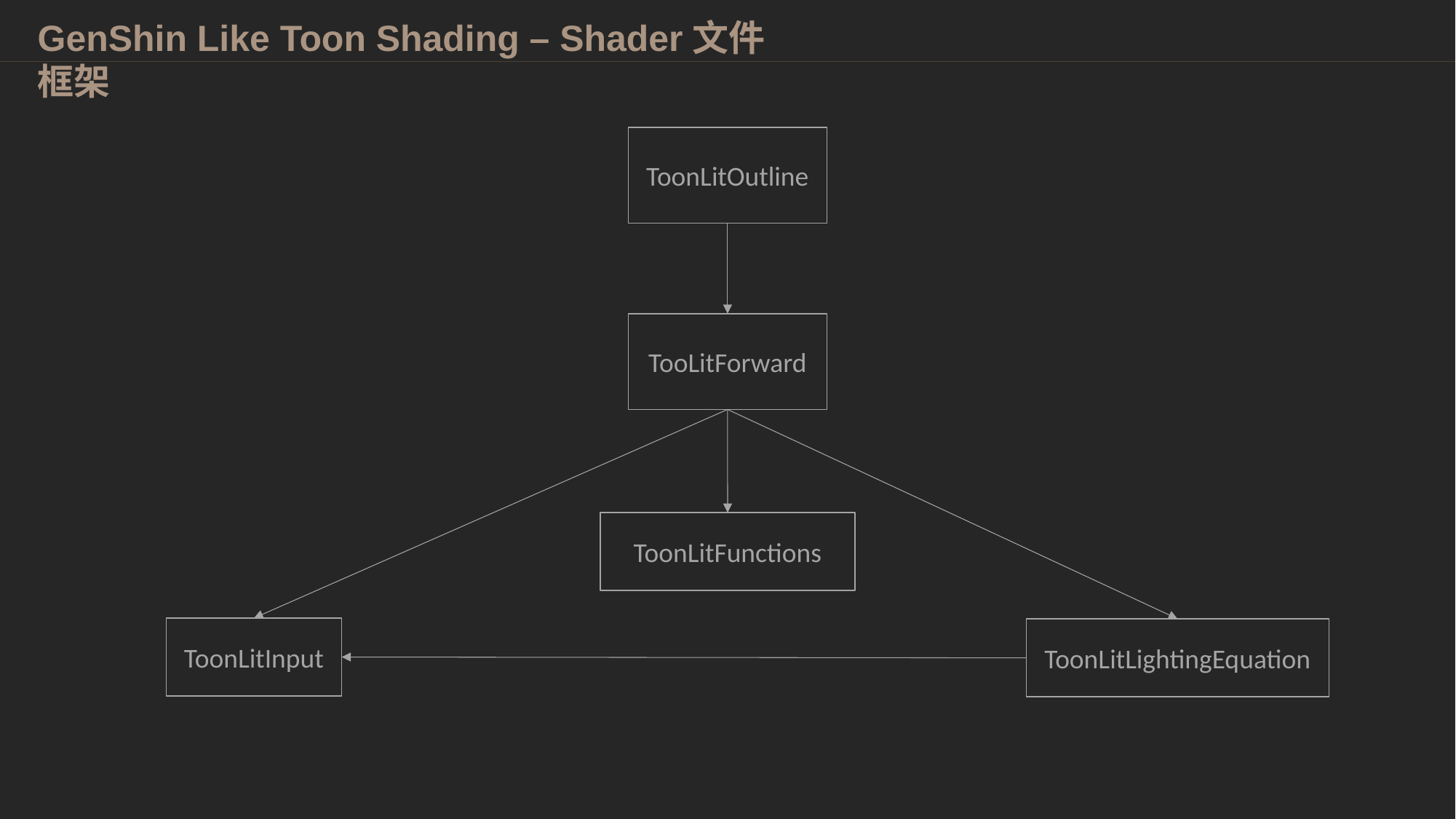

GenShin Like Toon Shading – Shader文件框架
ToonLitOutline
TooLitForward
ToonLitFunctions
ToonLitInput
ToonLitLightingEquation